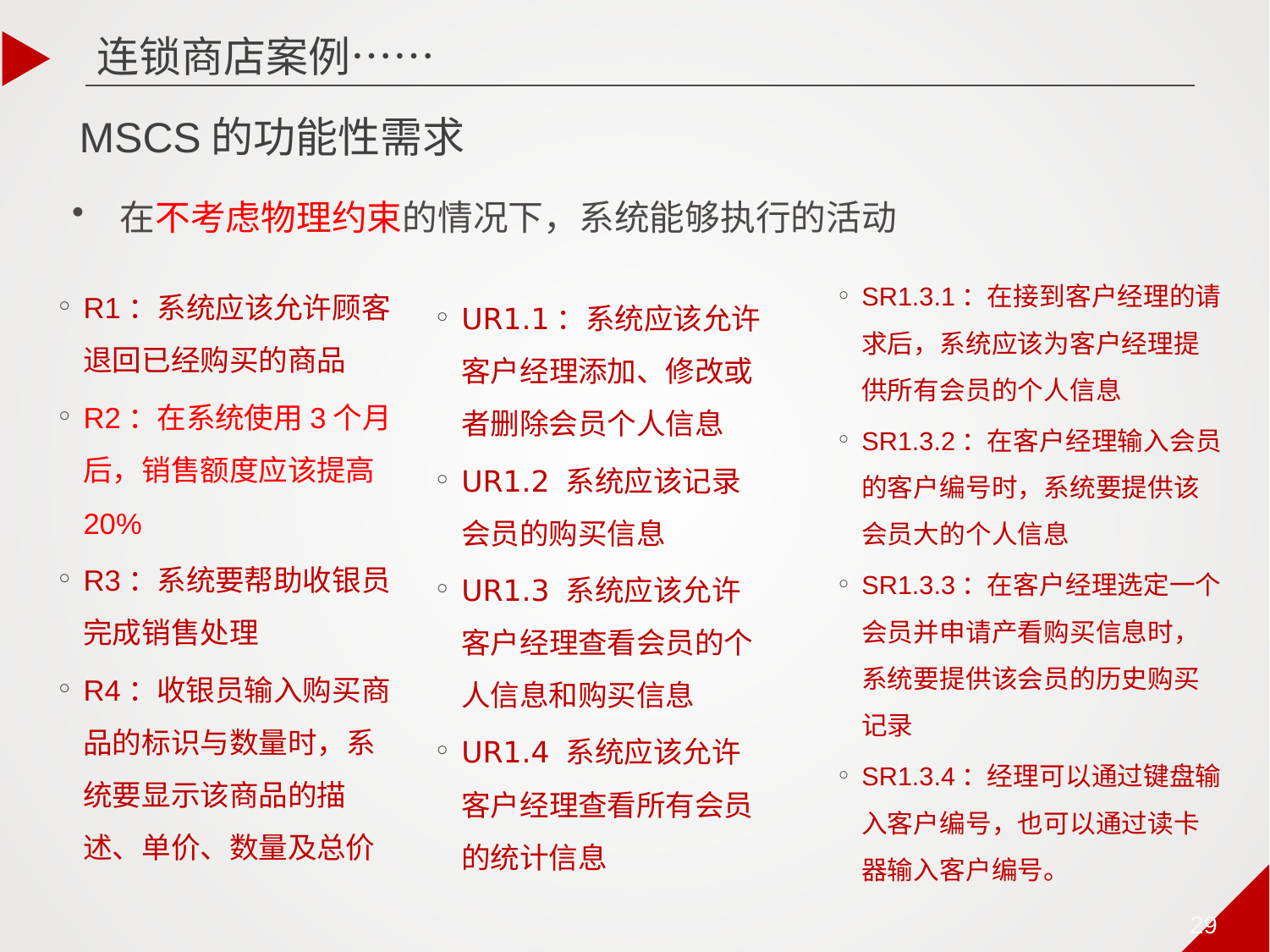

连锁商店案例……

# MSCS的功能性需求
在不考虑物理约束的情况下，系统能够执行的活动

SR1.3.1：在接到客户经理的请求后，系统应该为客户经理提供所有会员的个人信息
SR1.3.2：在客户经理输入会员的客户编号时，系统要提供该会员大的个人信息
SR1.3.3：在客户经理选定一个会员并申请产看购买信息时，系统要提供该会员的历史购买记录
SR1.3.4：经理可以通过键盘输入客户编号，也可以通过读卡器输入客户编号。
R1：系统应该允许顾客退回已经购买的商品
R2：在系统使用3个月后，销售额度应该提高20%
R3：系统要帮助收银员完成销售处理
R4：收银员输入购买商品的标识与数量时，系统要显示该商品的描述、单价、数量及总价
UR1.1：系统应该允许客户经理添加、修改或者删除会员个人信息
UR1.2 系统应该记录会员的购买信息
UR1.3 系统应该允许客户经理查看会员的个人信息和购买信息
UR1.4 系统应该允许客户经理查看所有会员的统计信息